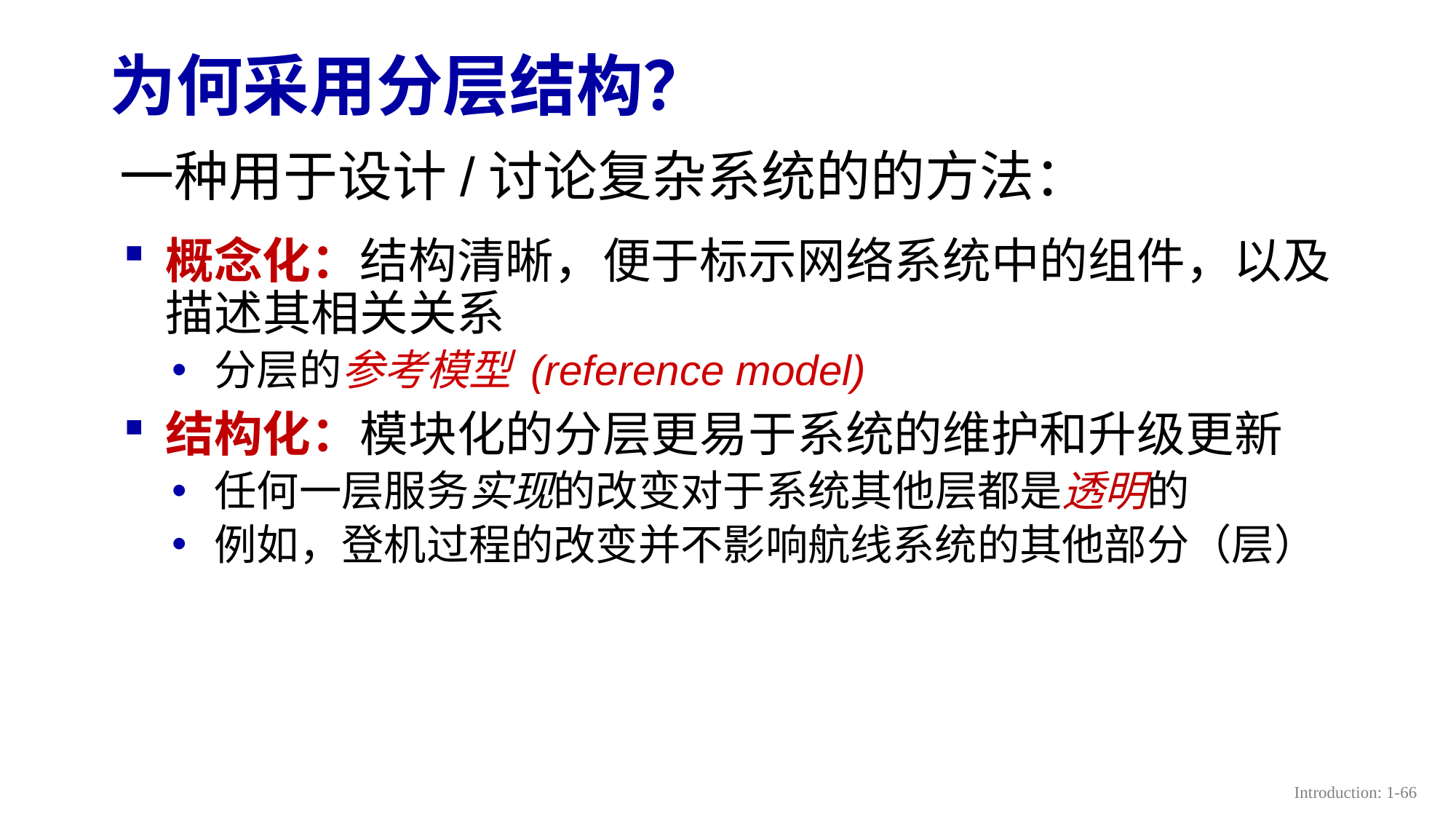

# 为何采用分层结构？
一种用于设计/讨论复杂系统的的方法：
概念化：结构清晰，便于标示网络系统中的组件，以及描述其相关关系
分层的参考模型 (reference model)
结构化：模块化的分层更易于系统的维护和升级更新
任何一层服务实现的改变对于系统其他层都是透明的
例如，登机过程的改变并不影响航线系统的其他部分（层）
Introduction: 1-66